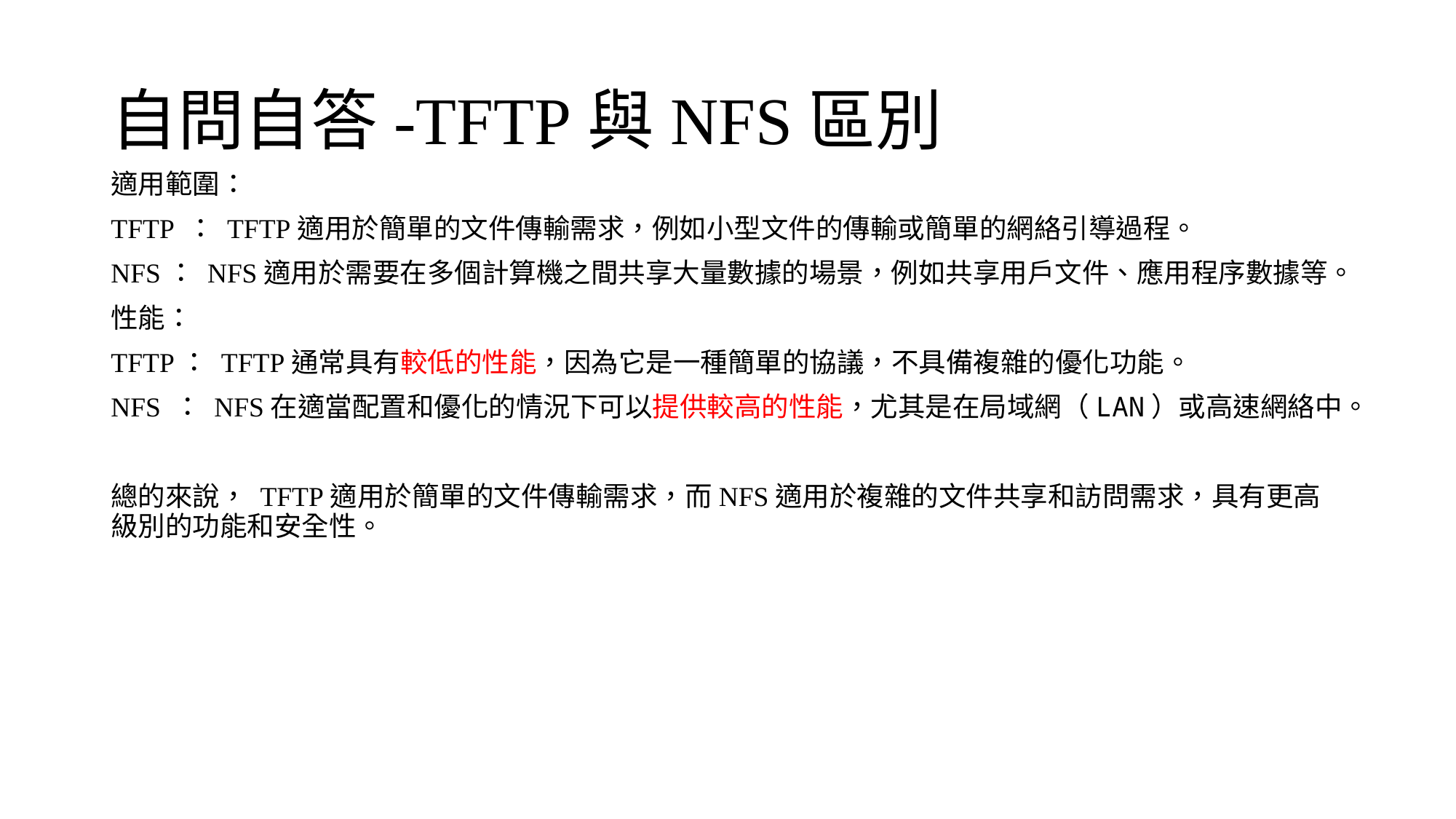

# 自問自答-TFTP與NFS區別
適用範圍：
TFTP ： TFTP適用於簡單的文件傳輸需求，例如小型文件的傳輸或簡單的網絡引導過程。
NFS： NFS適用於需要在多個計算機之間共享大量數據的場景，例如共享用戶文件、應用程序數據等。
性能：
TFTP： TFTP通常具有較低的性能，因為它是一種簡單的協議，不具備複雜的優化功能。
NFS ： NFS在適當配置和優化的情況下可以提供較高的性能，尤其是在局域網（LAN）或高速網絡中。

總的來說， TFTP適用於簡單的文件傳輸需求，而NFS適用於複雜的文件共享和訪問需求，具有更高級別的功能和安全性。